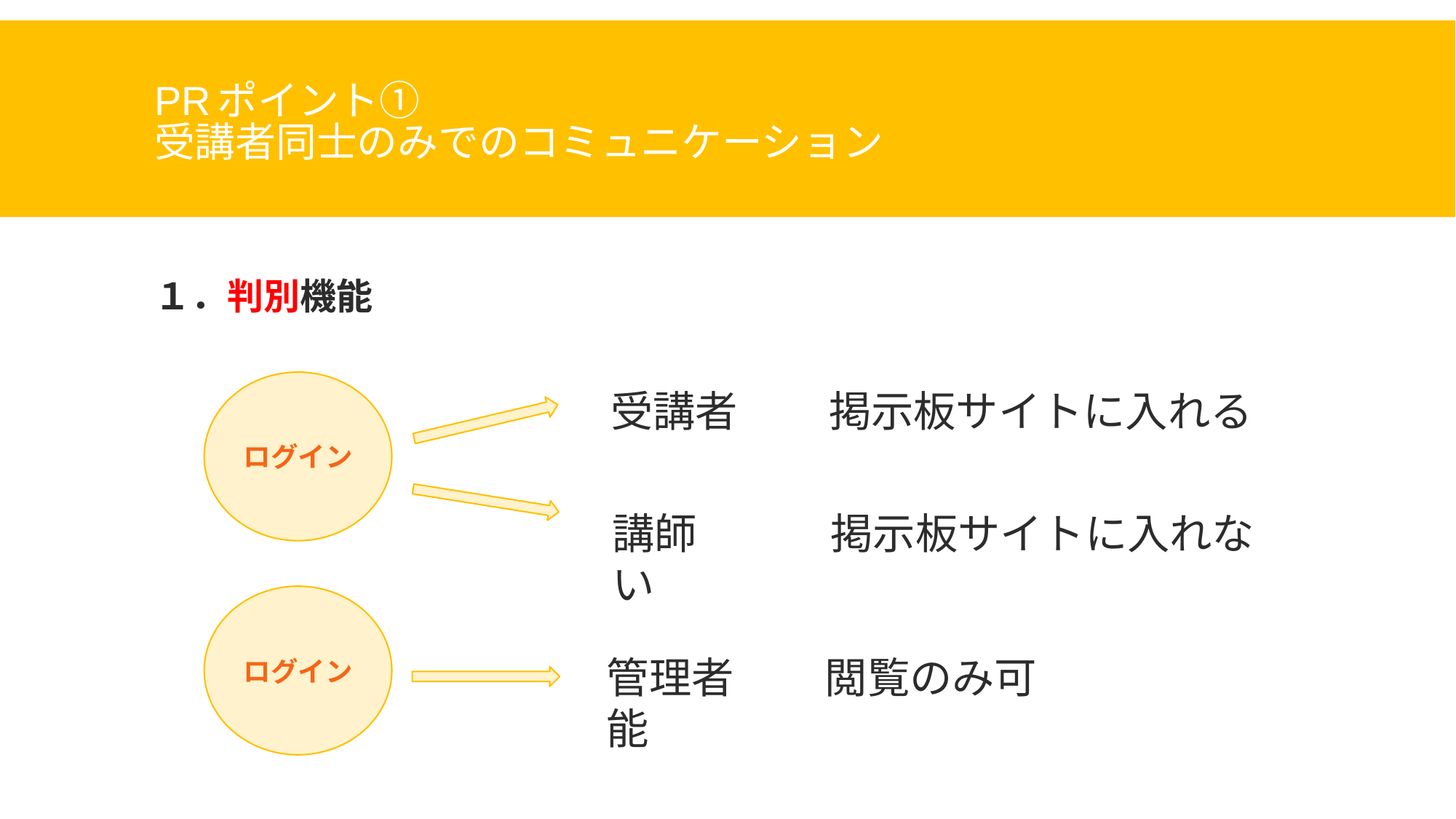

# PRポイント① 受講者同士のみでのコミュニケーション
１．判別機能

ログイン
受講者	掲示板サイトに入れる

講師		掲示板サイトに入れない
ログイン
管理者	閲覧のみ可能

10